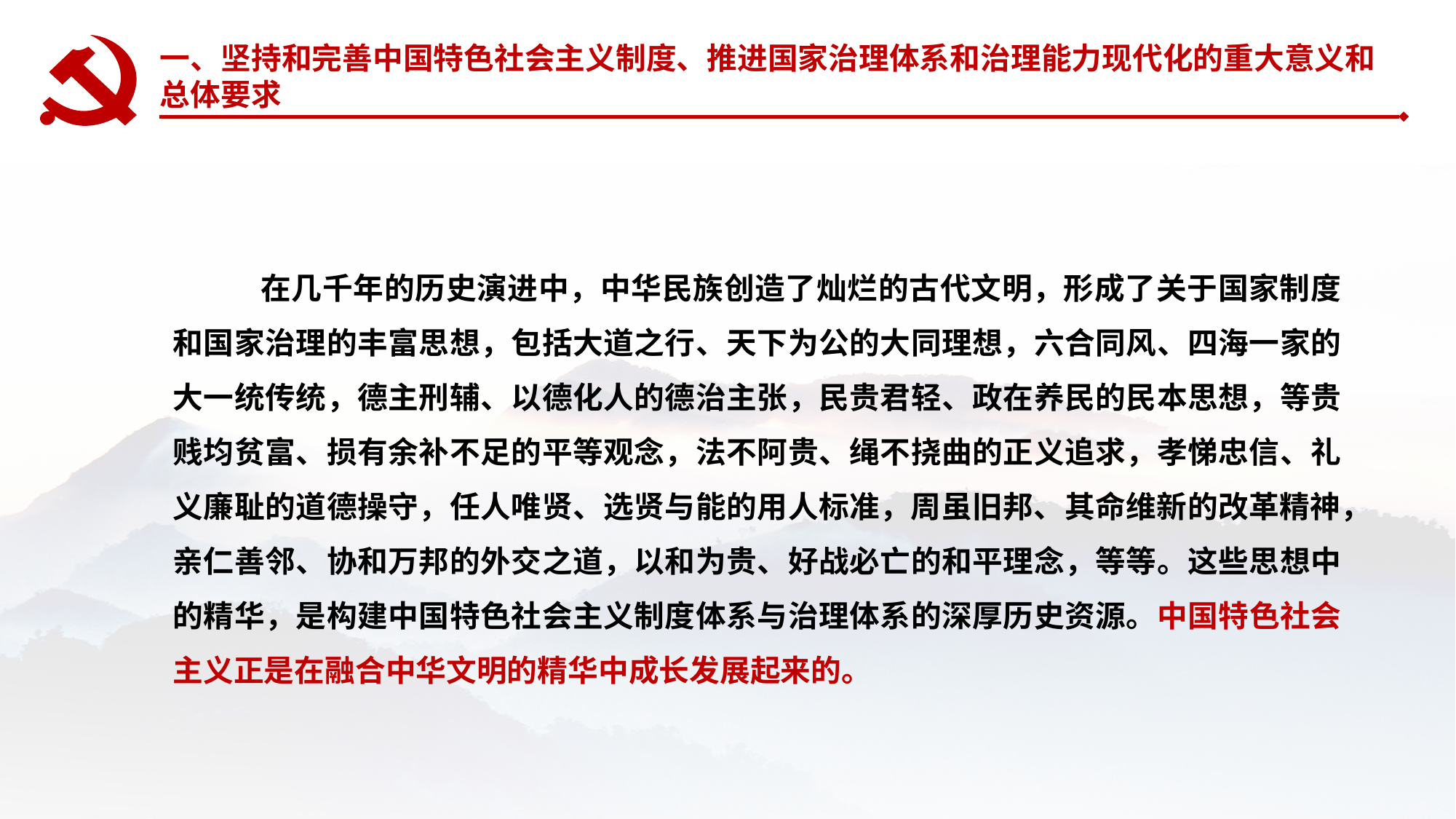

一、坚持和完善中国特色社会主义制度、推进国家治理体系和治理能力现代化的重大意义和总体要求
  在几千年的历史演进中，中华民族创造了灿烂的古代文明，形成了关于国家制度和国家治理的丰富思想，包括大道之行、天下为公的大同理想，六合同风、四海一家的大一统传统，德主刑辅、以德化人的德治主张，民贵君轻、政在养民的民本思想，等贵贱均贫富、损有余补不足的平等观念，法不阿贵、绳不挠曲的正义追求，孝悌忠信、礼义廉耻的道德操守，任人唯贤、选贤与能的用人标准，周虽旧邦、其命维新的改革精神，亲仁善邻、协和万邦的外交之道，以和为贵、好战必亡的和平理念，等等。这些思想中的精华，是构建中国特色社会主义制度体系与治理体系的深厚历史资源。中国特色社会主义正是在融合中华文明的精华中成长发展起来的。